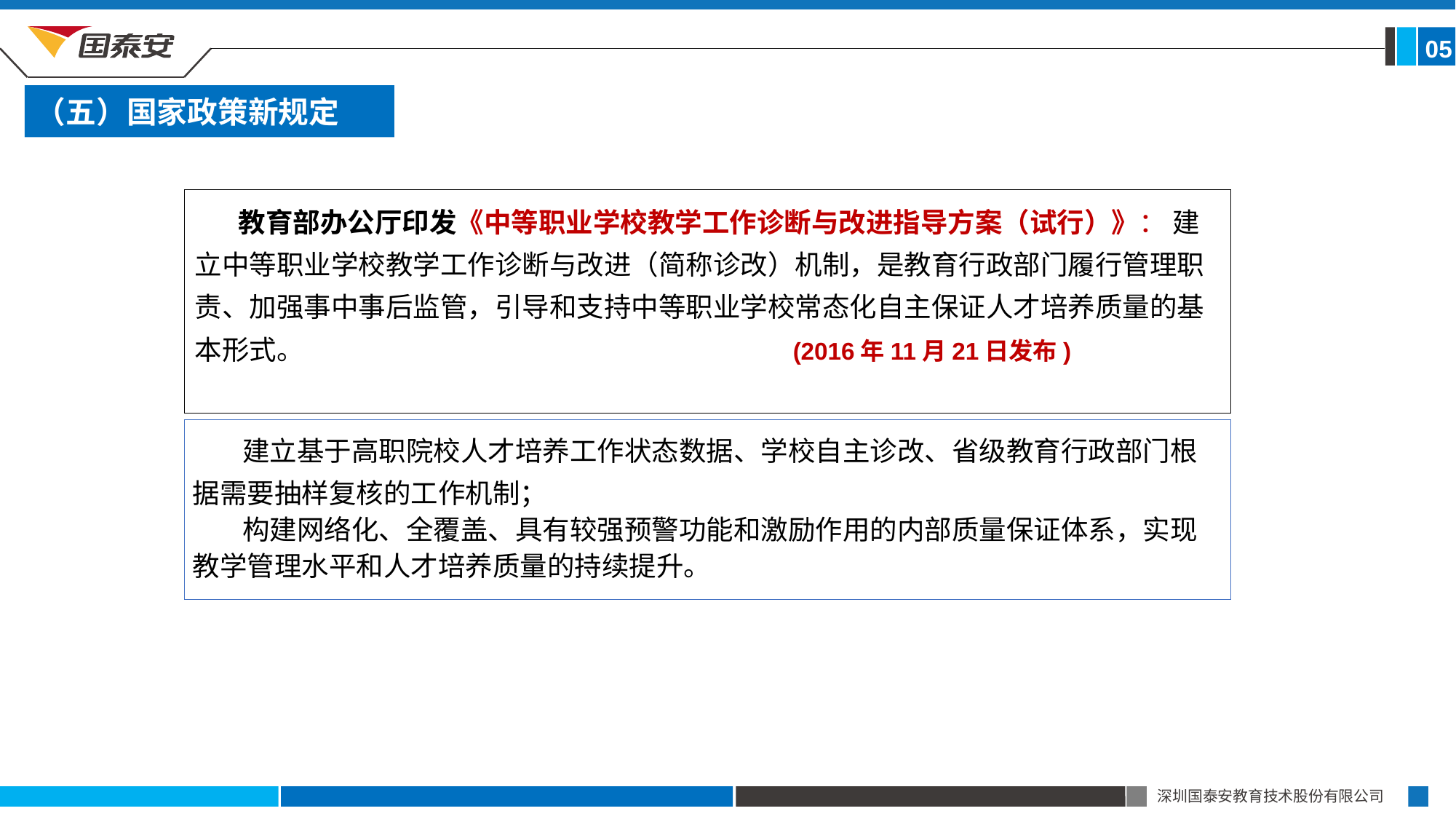

05
（五）国家政策新规定
      教育部办公厅印发《中等职业学校教学工作诊断与改进指导方案（试行）》： 建立中等职业学校教学工作诊断与改进（简称诊改）机制，是教育行政部门履行管理职责、加强事中事后监管，引导和支持中等职业学校常态化自主保证人才培养质量的基本形式。                                                                              (2016年11月21日发布)

       建立基于高职院校人才培养工作状态数据、学校自主诊改、省级教育行政部门根据需要抽样复核的工作机制；
       构建网络化、全覆盖、具有较强预警功能和激励作用的内部质量保证体系，实现教学管理水平和人才培养质量的持续提升。